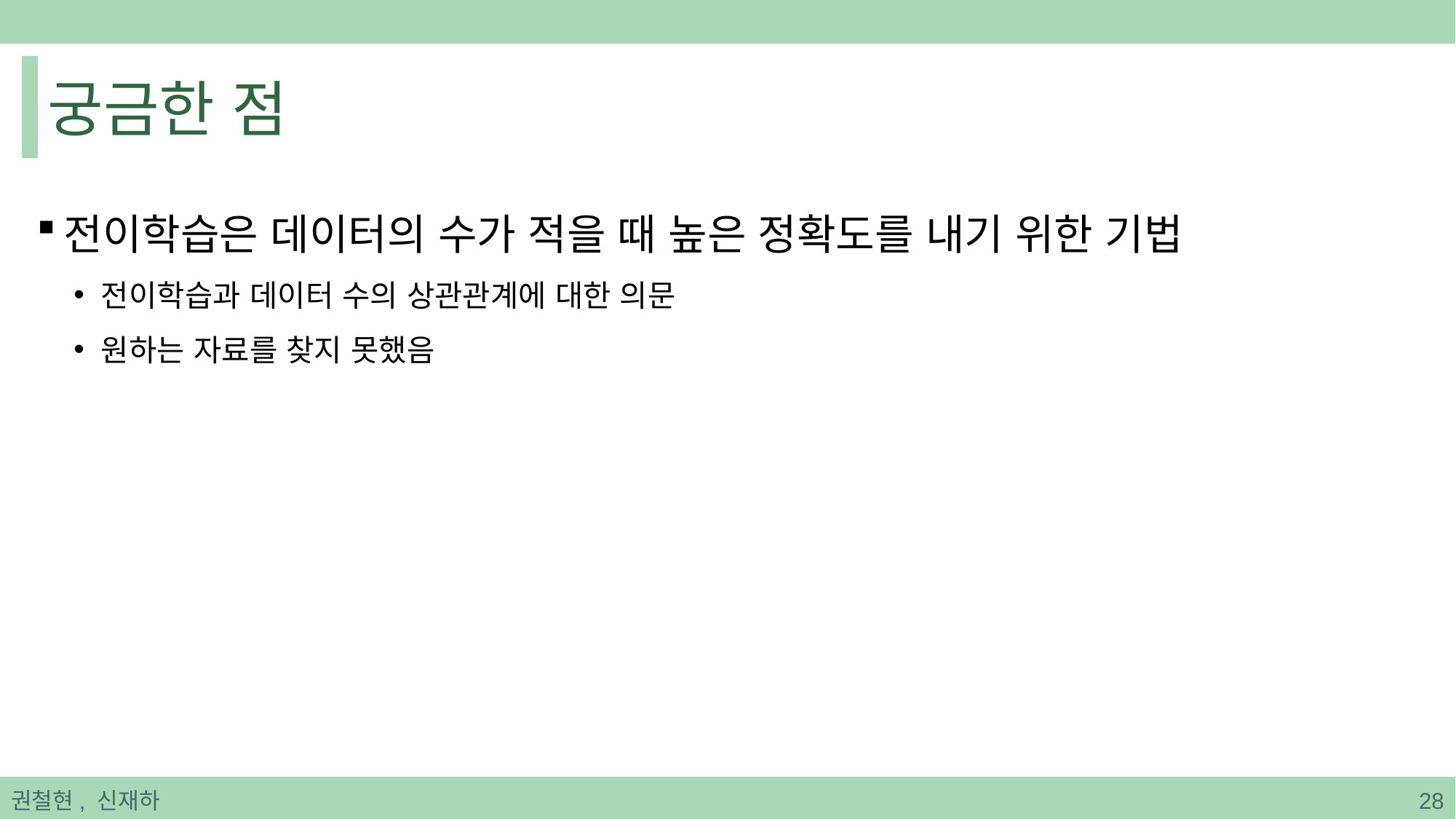

# 궁금한 점
전이학습은 데이터의 수가 적을 때 높은 정확도를 내기 위한 기법
전이학습과 데이터 수의 상관관계에 대한 의문
원하는 자료를 찾지 못했음
권철현, 신재하
28